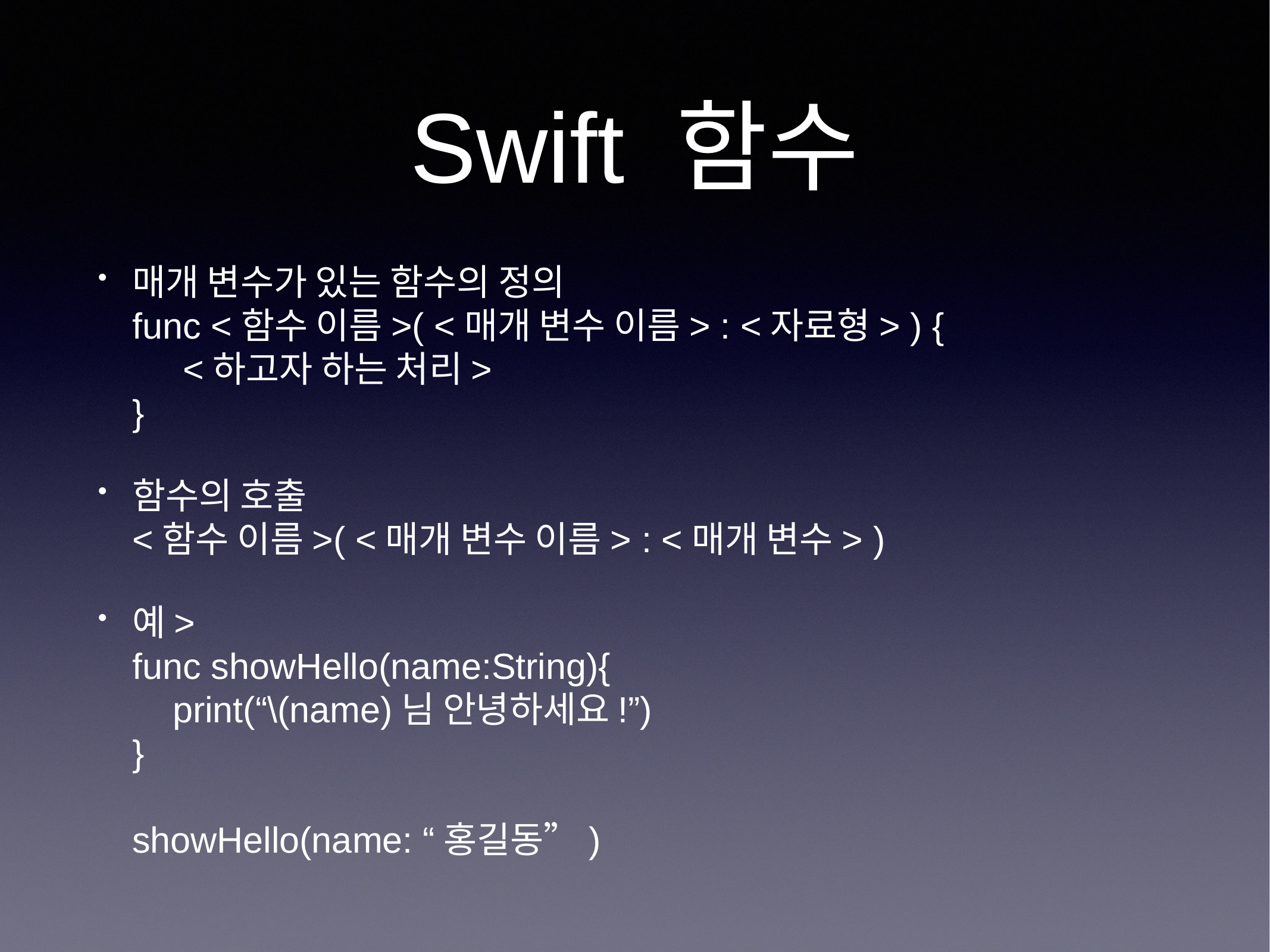

# Swift 함수
매개 변수가 있는 함수의 정의
func <함수 이름>( <매개 변수 이름> : <자료형> ) {
     <하고자 하는 처리>
}
함수의 호출
<함수 이름>( <매개 변수 이름> : <매개 변수> )
예>
func showHello(name:String){
    print(“\(name)님 안녕하세요!”)
}
showHello(name: “홍길동”)